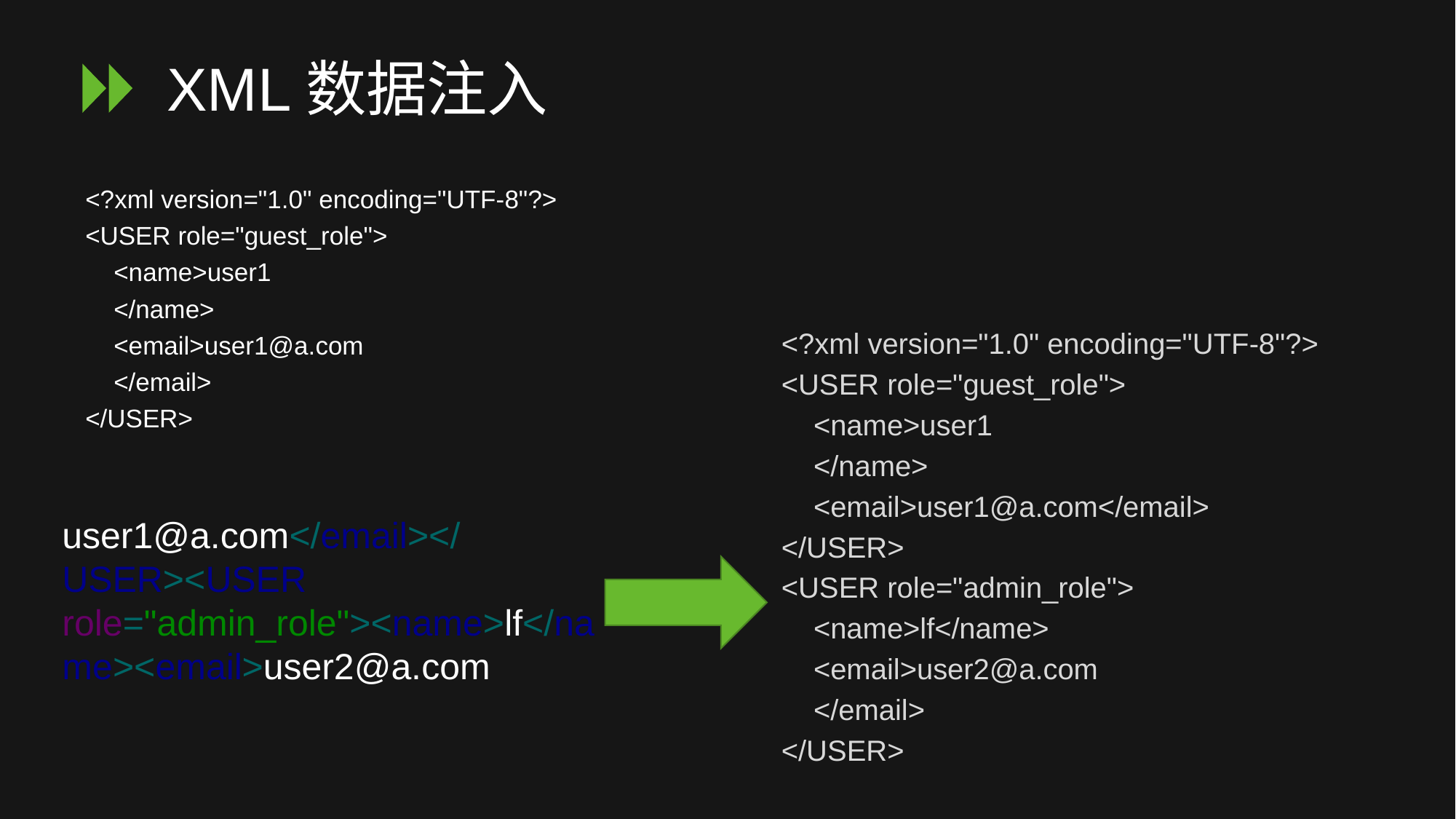

# XML数据注入
<?xml version="1.0" encoding="UTF-8"?>
<USER role="guest_role">
    <name>user1
    </name>
    <email>user1@a.com
    </email>
</USER>
<?xml version="1.0" encoding="UTF-8"?>
<USER role="guest_role">
    <name>user1
    </name>
    <email>user1@a.com</email>
</USER>
<USER role="admin_role">
    <name>lf</name>
    <email>user2@a.com
    </email>
</USER>
user1@a.com</email></USER><USER role="admin_role"><name>lf</name><email>user2@a.com